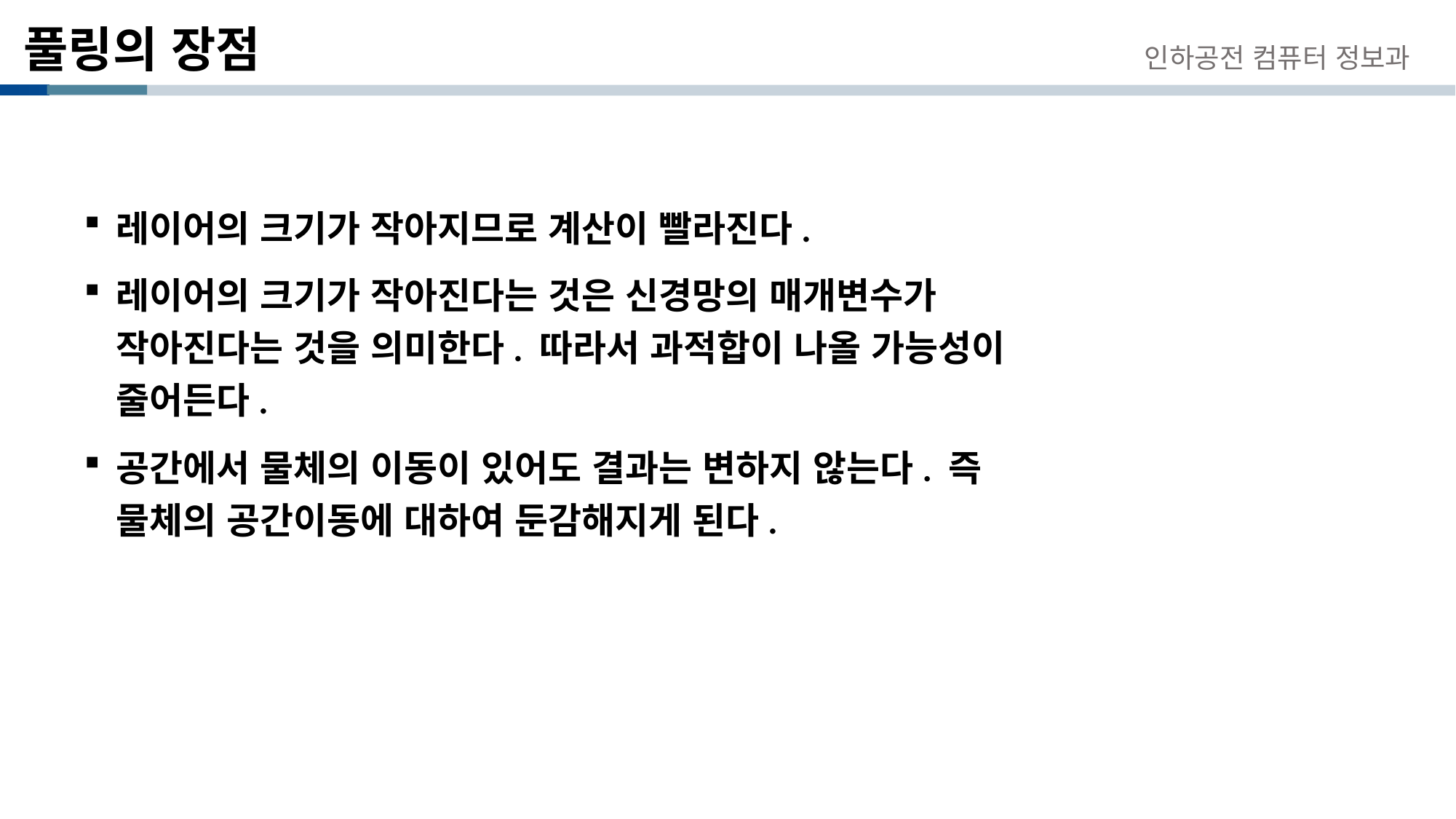

# 풀링의 장점
인하공전 컴퓨터 정보과
레이어의 크기가 작아지므로 계산이 빨라진다.
레이어의 크기가 작아진다는 것은 신경망의 매개변수가 작아진다는 것을 의미한다. 따라서 과적합이 나올 가능성이 줄어든다.
공간에서 물체의 이동이 있어도 결과는 변하지 않는다. 즉 물체의 공간이동에 대하여 둔감해지게 된다.